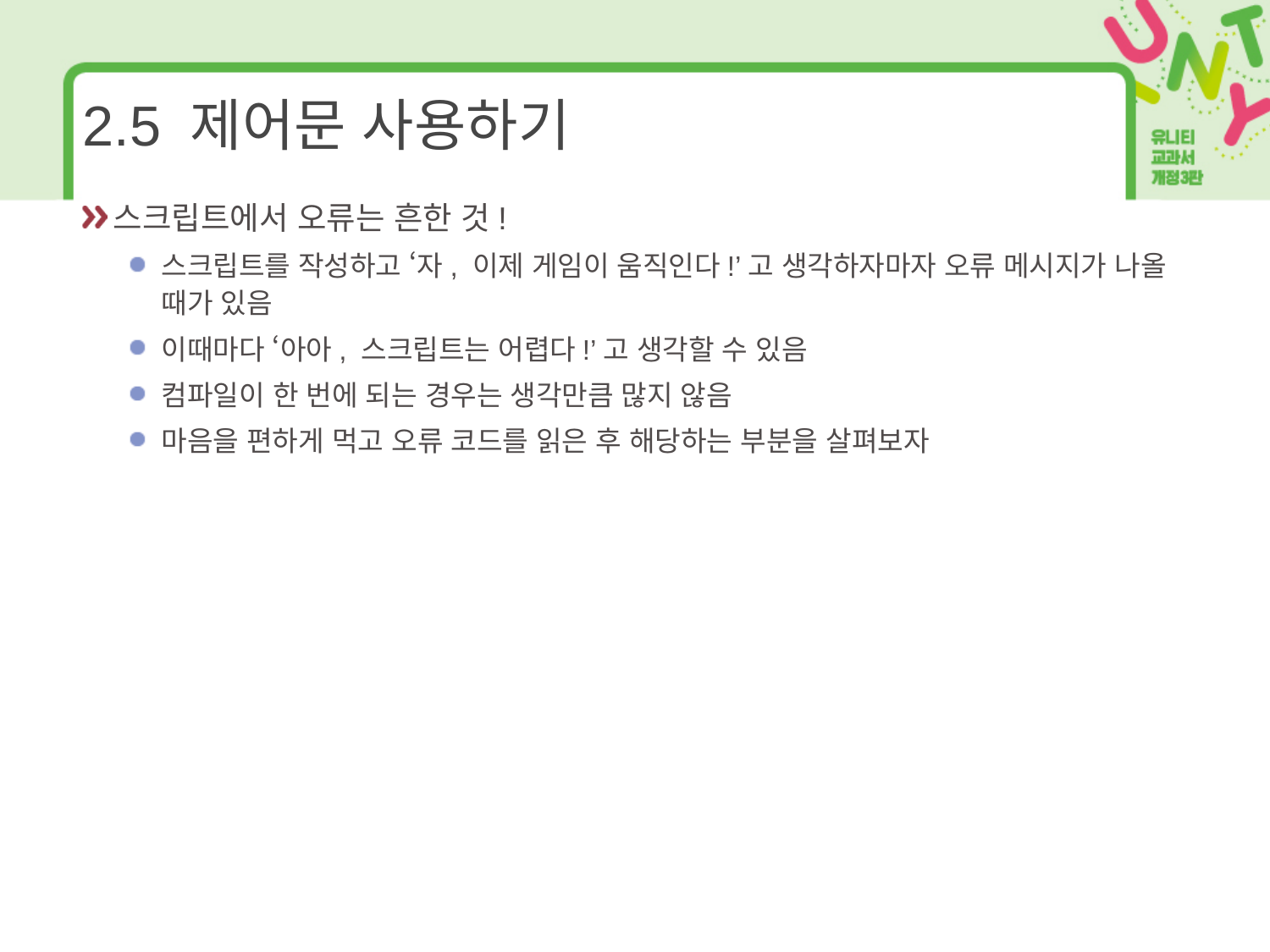

# 2.5 제어문 사용하기
스크립트에서 오류는 흔한 것!
스크립트를 작성하고 ‘자, 이제 게임이 움직인다!’고 생각하자마자 오류 메시지가 나올 때가 있음
이때마다 ‘아아, 스크립트는 어렵다!’고 생각할 수 있음
컴파일이 한 번에 되는 경우는 생각만큼 많지 않음
마음을 편하게 먹고 오류 코드를 읽은 후 해당하는 부분을 살펴보자